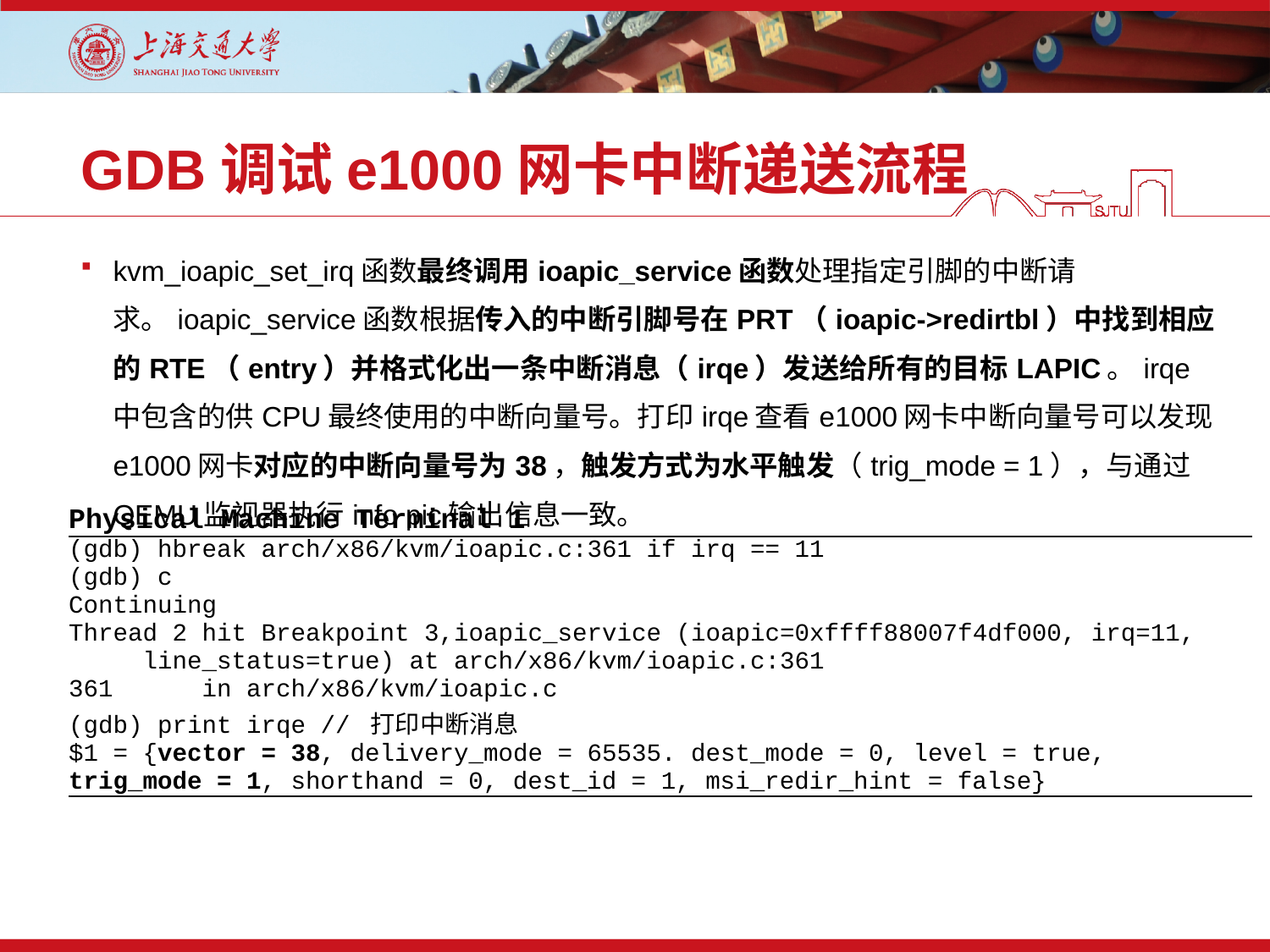

# GDB调试e1000网卡中断递送流程
kvm_ioapic_set_irq函数最终调用ioapic_service函数处理指定引脚的中断请求。ioapic_service函数根据传入的中断引脚号在PRT（ioapic->redirtbl）中找到相应的RTE（entry）并格式化出一条中断消息（irqe）发送给所有的目标LAPIC。irqe中包含的供CPU最终使用的中断向量号。打印irqe查看e1000网卡中断向量号可以发现e1000网卡对应的中断向量号为38，触发方式为水平触发（trig_mode = 1），与通过QEMU监视器执行info pic输出信息一致。
| Physical Machine Terminal 1 |
| --- |
| (gdb) hbreak arch/x86/kvm/ioapic.c:361 if irq == 11 (gdb) c Continuing Thread 2 hit Breakpoint 3,ioapic\_service (ioapic=0xffff88007f4df000, irq=11, line\_status=true) at arch/x86/kvm/ioapic.c:361 361 in arch/x86/kvm/ioapic.c (gdb) print irqe // 打印中断消息 $1 = {vector = 38, delivery\_mode = 65535. dest\_mode = 0, level = true, trig\_mode = 1, shorthand = 0, dest\_id = 1, msi\_redir\_hint = false} |